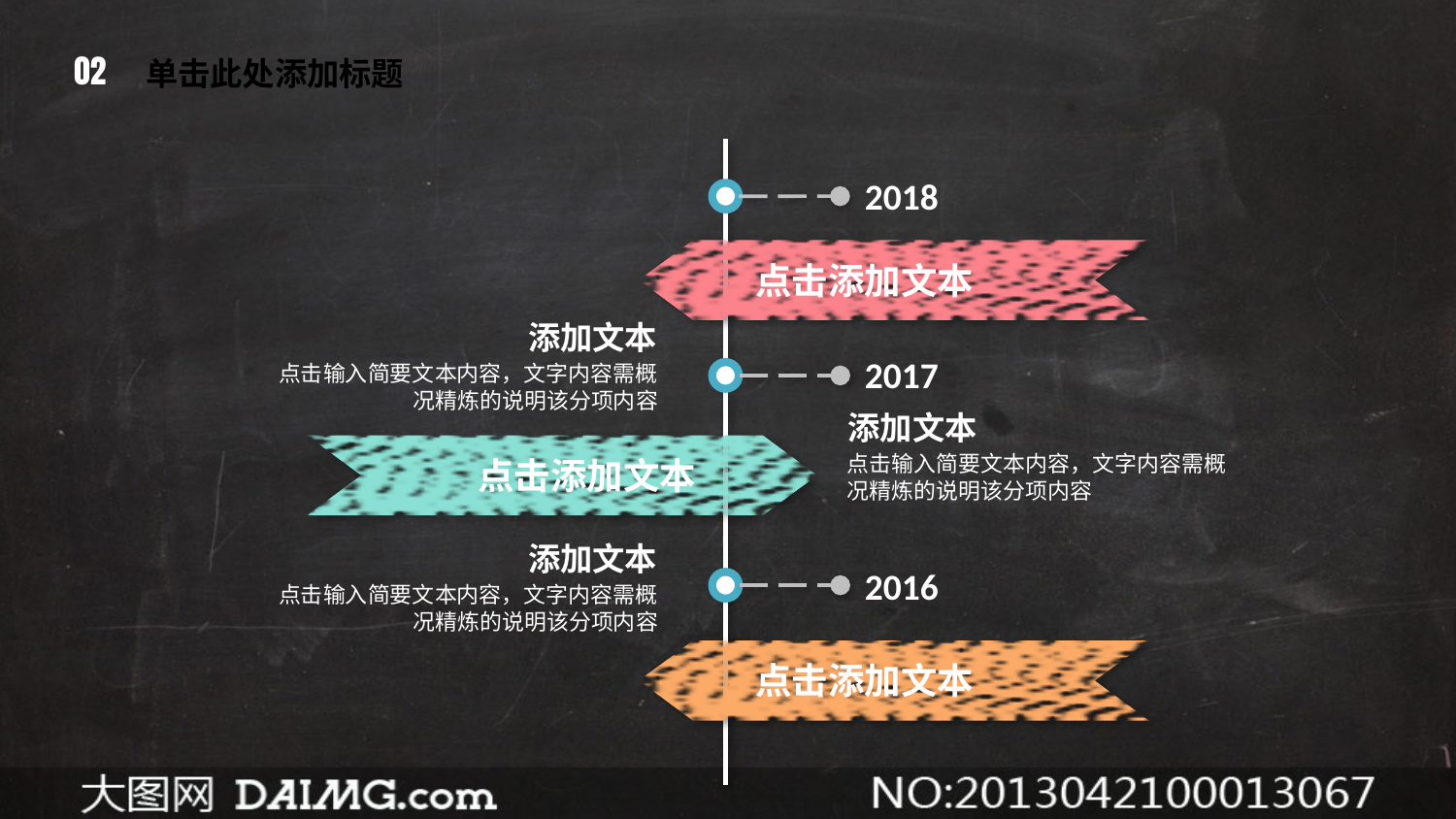

02
单击此处添加标题
2018

点击添加文本
添加文本
2017
点击输入简要文本内容，文字内容需概况精炼的说明该分项内容

添加文本

点击添加文本
点击输入简要文本内容，文字内容需概况精炼的说明该分项内容
添加文本
2016

点击输入简要文本内容，文字内容需概况精炼的说明该分项内容

点击添加文本